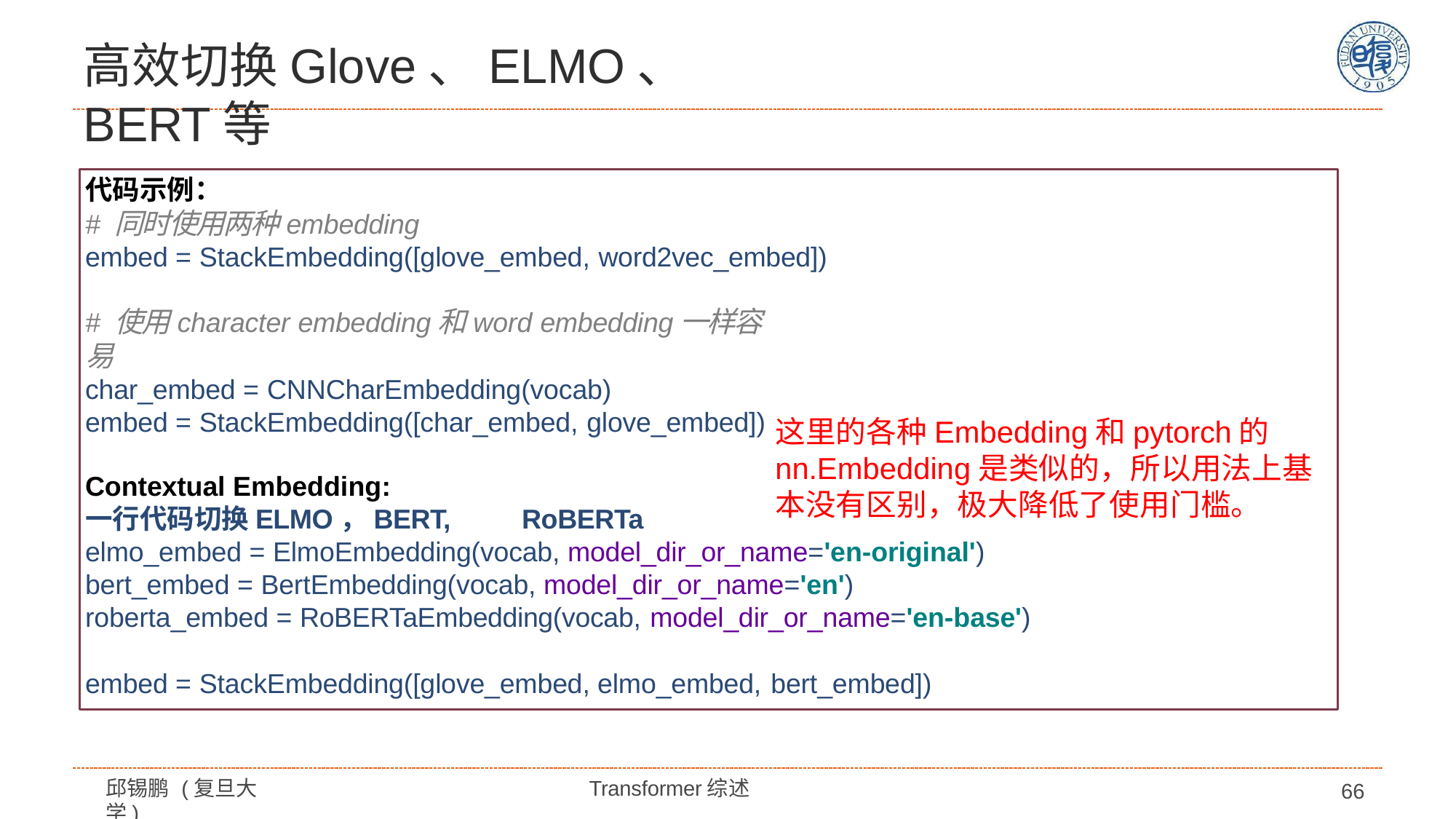

# 高效切换Glove、ELMO、 BERT等

代码示例：
# 同时使用两种embedding
embed = StackEmbedding([glove_embed, word2vec_embed])
# 使用character embedding和word embedding一样容易
char_embed = CNNCharEmbedding(vocab)
embed = StackEmbedding([char_embed, glove_embed])
这里的各种Embedding和pytorch的 nn.Embedding是类似的，所以用法上基 本没有区别，极大降低了使用门槛。
Contextual Embedding:
一行代码切换ELMO，BERT,	RoBERTa
elmo_embed = ElmoEmbedding(vocab, model_dir_or_name='en-original')  bert_embed = BertEmbedding(vocab, model_dir_or_name='en')  roberta_embed = RoBERTaEmbedding(vocab, model_dir_or_name='en-base')

embed = StackEmbedding([glove_embed, elmo_embed, bert_embed])
邱锡鹏 (复旦大学)
Transformer综述
66